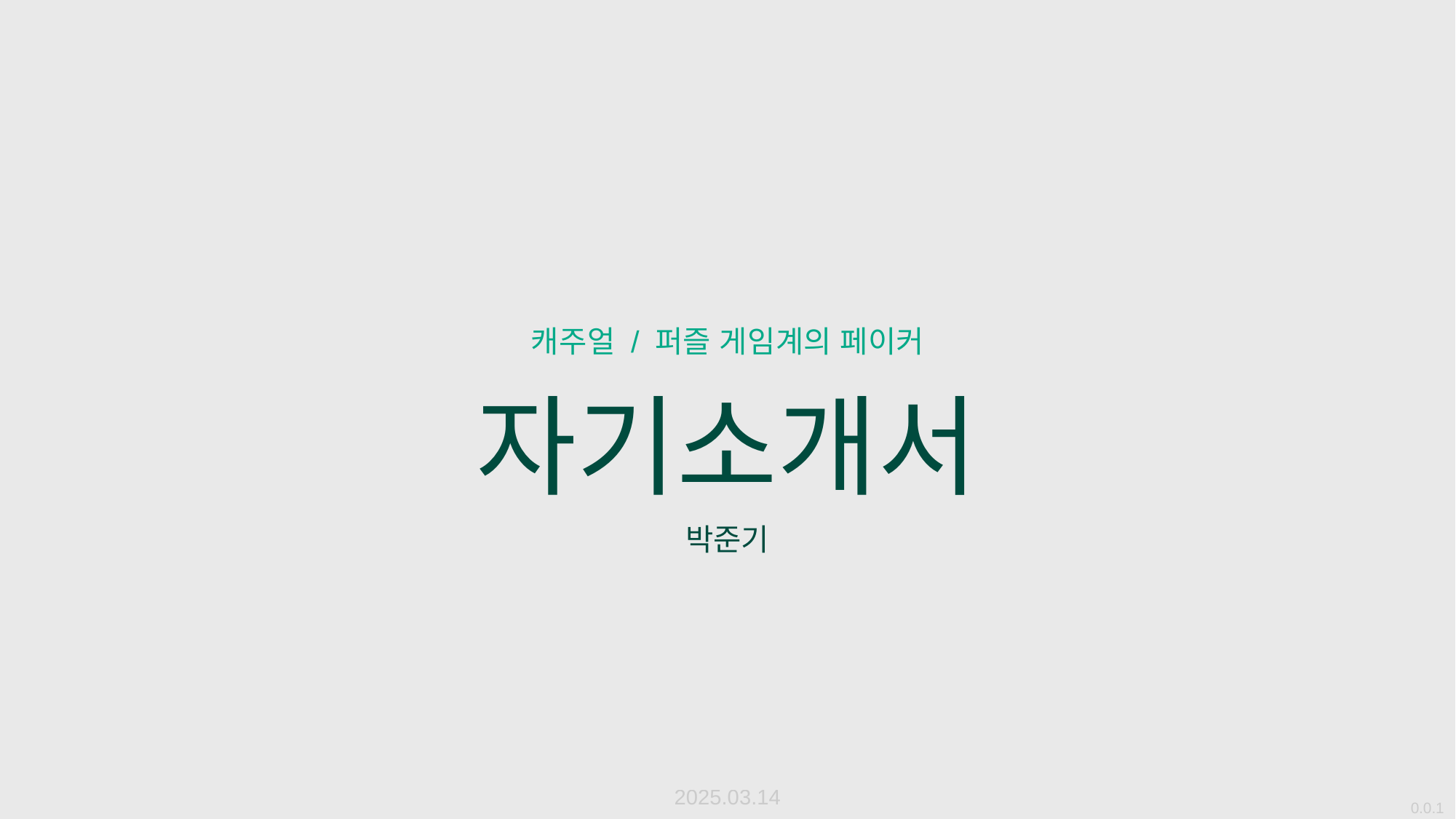

캐주얼 / 퍼즐 게임계의 페이커
자기소개서
박준기
2025.03.14
0.0.1